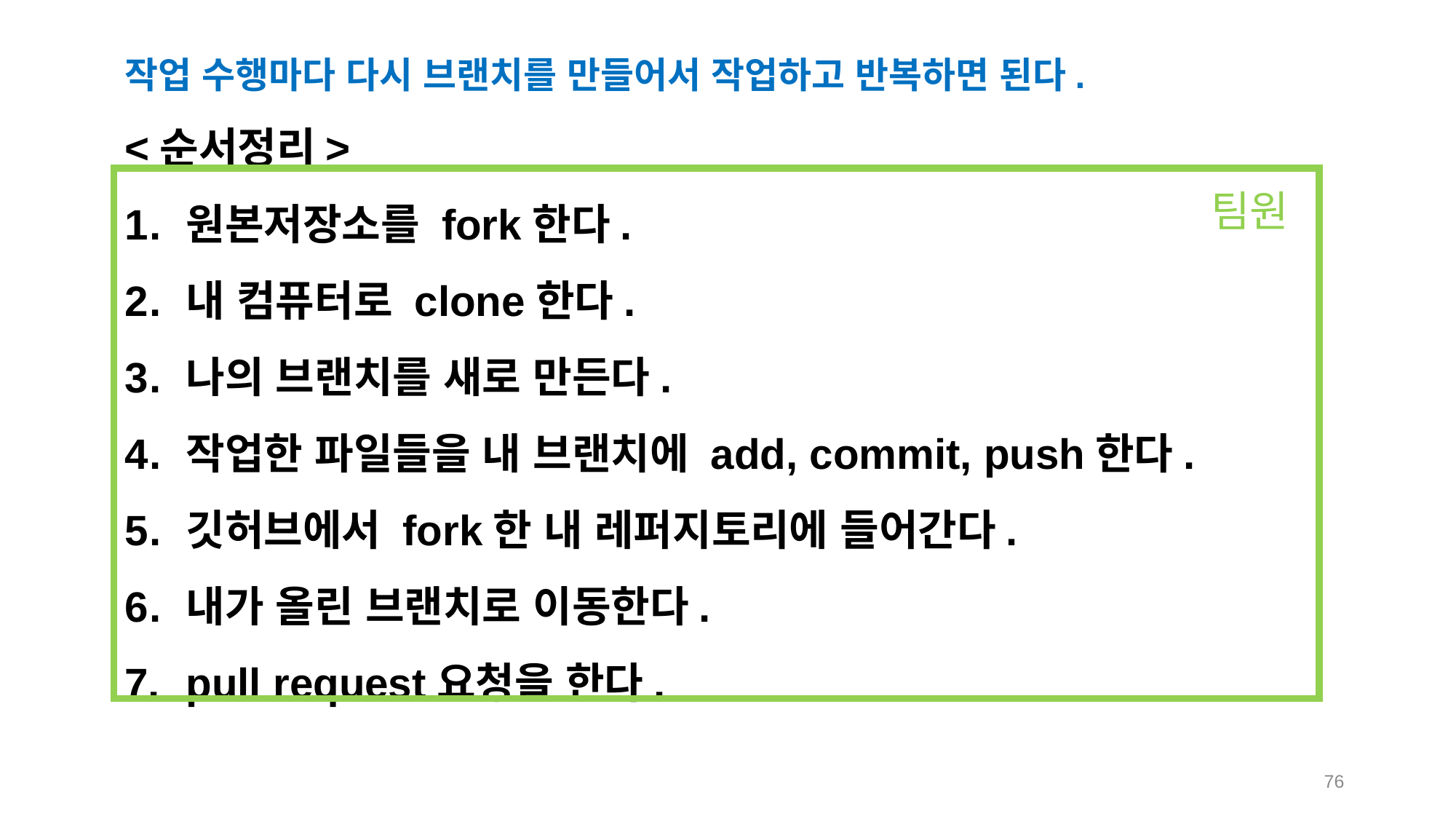

작업 수행마다 다시 브랜치를 만들어서 작업하고 반복하면 된다.
<순서정리>
원본저장소를 fork한다.
내 컴퓨터로 clone한다.
나의 브랜치를 새로 만든다.
작업한 파일들을 내 브랜치에 add, commit, push한다.
깃허브에서 fork한 내 레퍼지토리에 들어간다.
내가 올린 브랜치로 이동한다.
pull request요청을 한다.

팀원
76